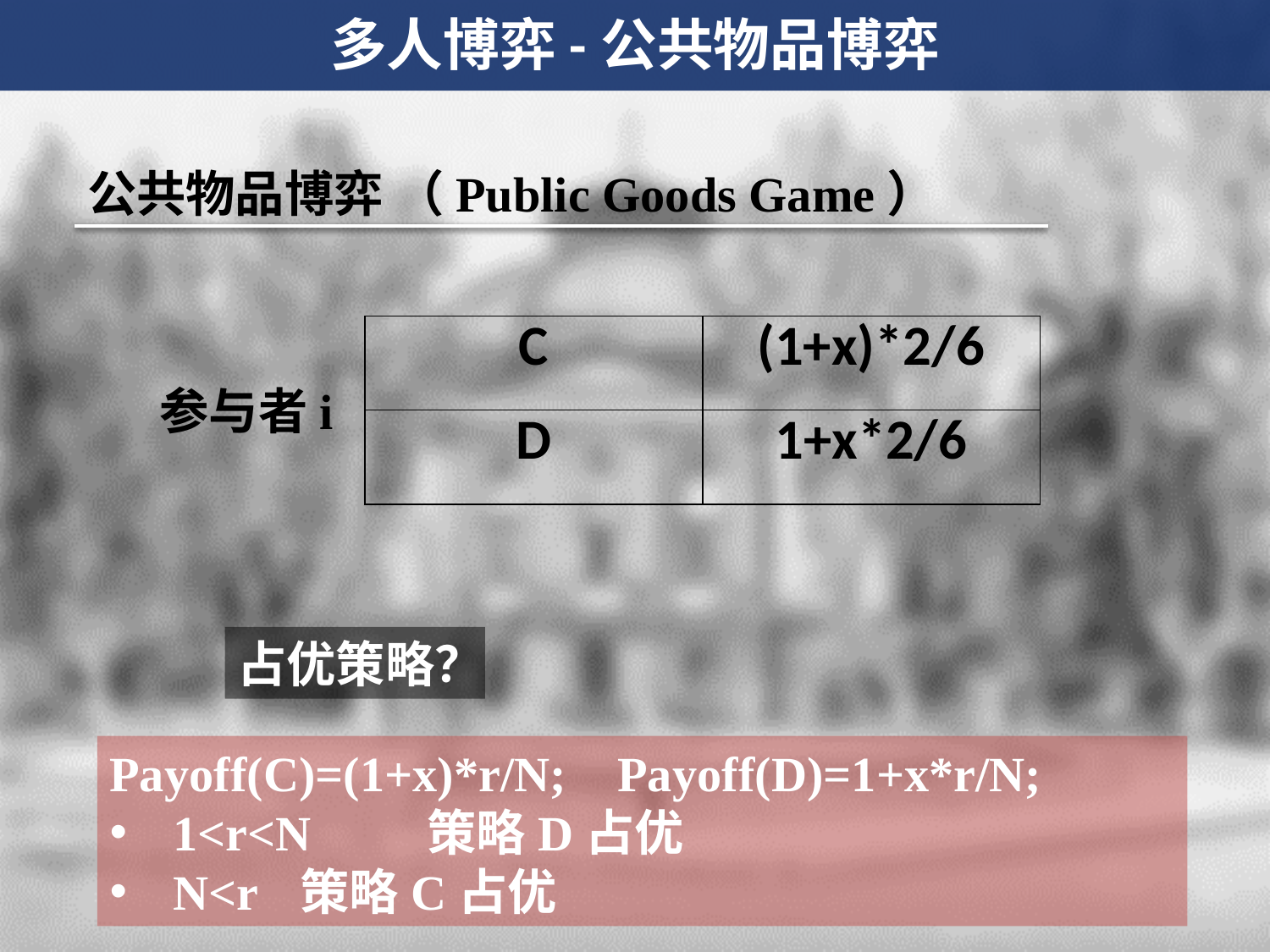

多人博弈-公共物品博弈

公共物品博弈 （Public Goods Game）
| C | (1+x)\*2/6 |
| --- | --- |
| D | 1+x\*2/6 |
参与者i
占优策略？
Payoff(C)=(1+x)*r/N;	Payoff(D)=1+x*r/N;
1<r<N	策略D占优
N<r	策略C占优